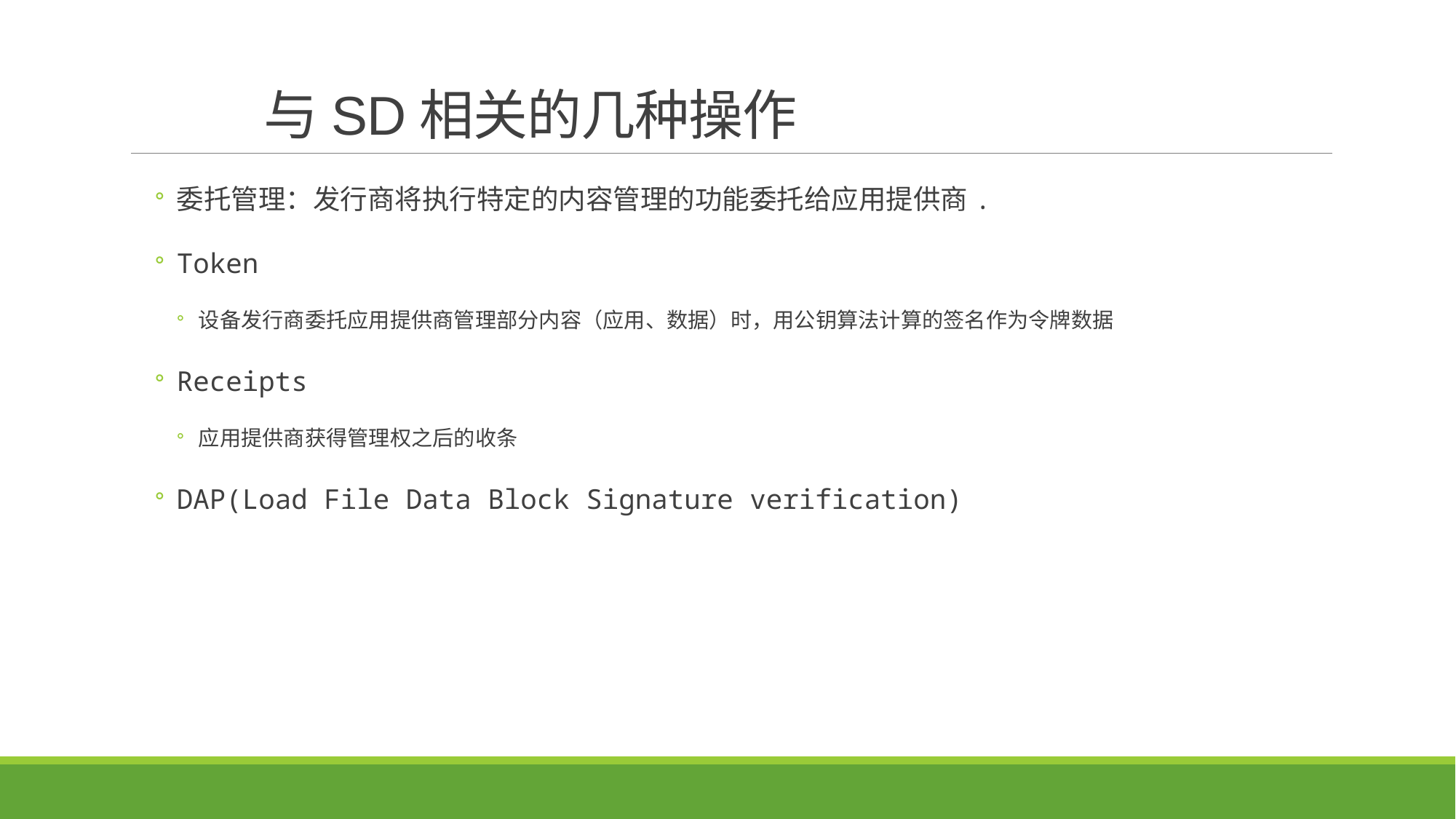

# 与SD相关的几种操作
委托管理：发行商将执行特定的内容管理的功能委托给应用提供商.
Token
设备发行商委托应用提供商管理部分内容（应用、数据）时，用公钥算法计算的签名作为令牌数据
Receipts
应用提供商获得管理权之后的收条
DAP(Load File Data Block Signature verification)